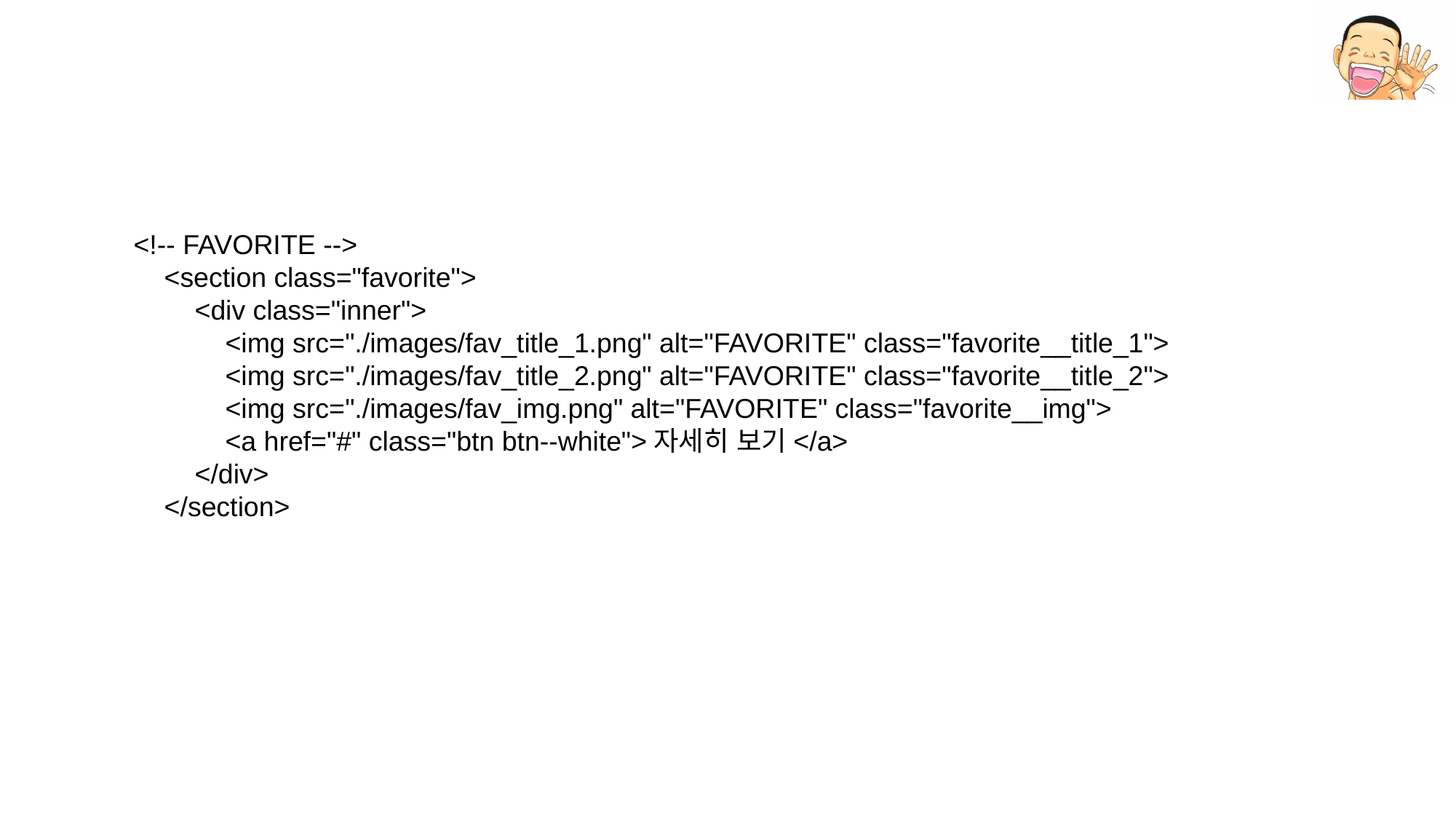

<!-- FAVORITE -->
    <section class="favorite">
        <div class="inner">
            <img src="./images/fav_title_1.png" alt="FAVORITE" class="favorite__title_1">
            <img src="./images/fav_title_2.png" alt="FAVORITE" class="favorite__title_2">
            <img src="./images/fav_img.png" alt="FAVORITE" class="favorite__img">
            <a href="#" class="btn btn--white">자세히 보기</a>
        </div>
    </section>